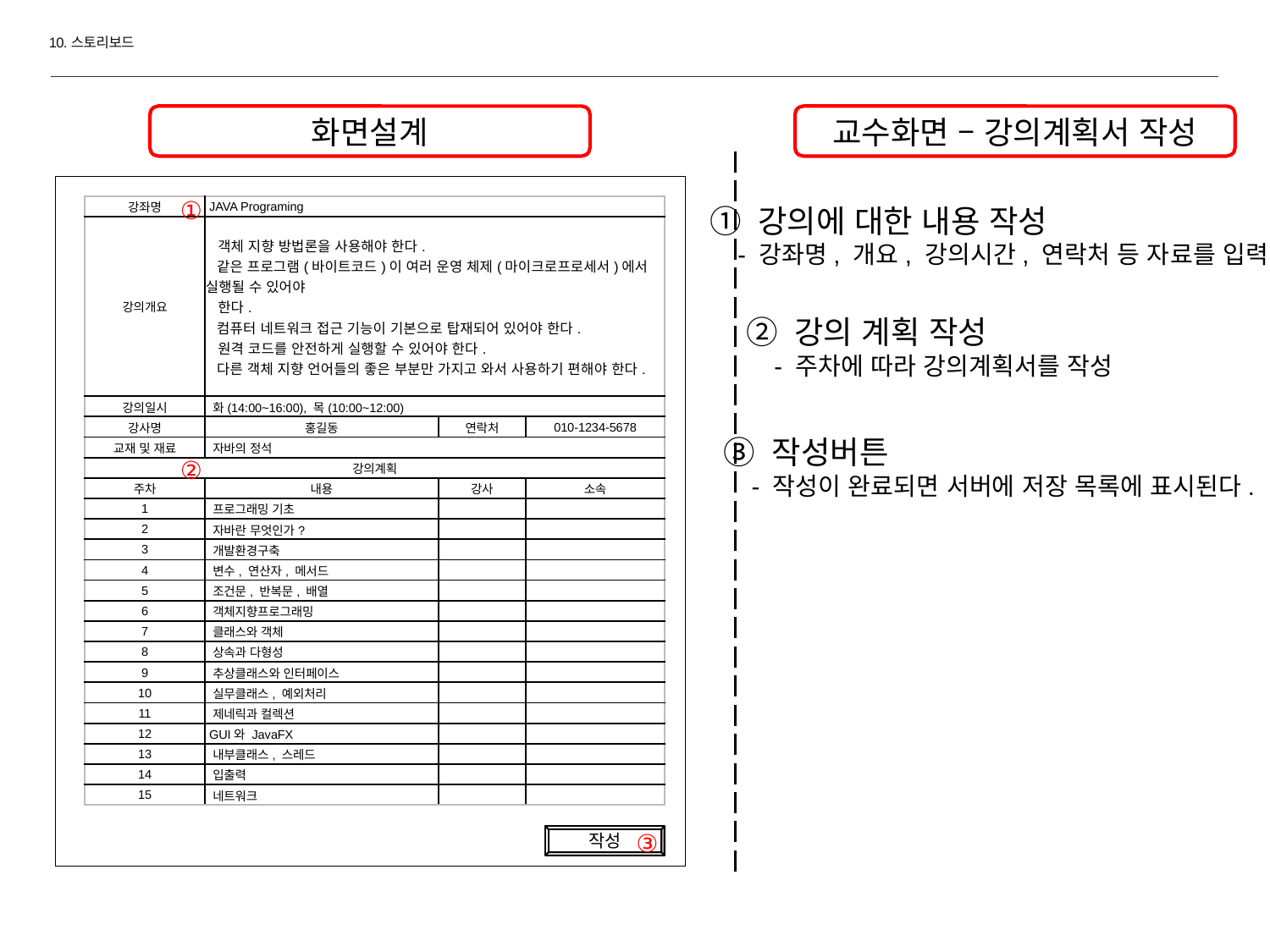

10.스토리보드
화면설계
교수화면 – 강의계획서 작성

①
① 강의에 대한 내용 작성
    - 강좌명, 개요, 강의시간, 연락처 등 자료를 입력
| 강좌명 | JAVA Programing |  |  |
| --- | --- | --- | --- |
| 강의개요 | 객체 지향 방법론을 사용해야 한다. 같은 프로그램(바이트코드)이 여러 운영 체제(마이크로프로세서)에서 실행될 수 있어야 한다. 컴퓨터 네트워크 접근 기능이 기본으로 탑재되어 있어야 한다. 원격 코드를 안전하게 실행할 수 있어야 한다. 다른 객체 지향 언어들의 좋은 부분만 가지고 와서 사용하기 편해야 한다. |  |  |
| 강의일시 | 화(14:00~16:00), 목(10:00~12:00) |  |  |
| 강사명 | 홍길동 | 연락처 | 010-1234-5678 |
| 교재 및 재료 | 자바의 정석 |  |  |
| 강의계획 |  |  |  |
| 주차 | 내용 | 강사 | 소속 |
| 1 | 프로그래밍 기초 |  |  |
| 2 | 자바란 무엇인가? |  |  |
| 3 | 개발환경구축 |  |  |
| 4 | 변수, 연산자, 메서드 |  |  |
| 5 | 조건문, 반복문, 배열 |  |  |
| 6 | 객체지향프로그래밍 |  |  |
| 7 | 클래스와 객체 |  |  |
| 8 | 상속과 다형성 |  |  |
| 9 | 추상클래스와 인터페이스 |  |  |
| 10 | 실무클래스, 예외처리 |  |  |
| 11 | 제네릭과 컬렉션 |  |  |
| 12 | GUI와 JavaFX |  |  |
| 13 | 내부클래스, 스레드 |  |  |
| 14 | 입출력 |  |  |
| 15 | 네트워크 |  |  |
② 강의 계획 작성
    - 주차에 따라 강의계획서를 작성
③ 작성버튼
    - 작성이 완료되면 서버에 저장 목록에 표시된다.
②
③
작성